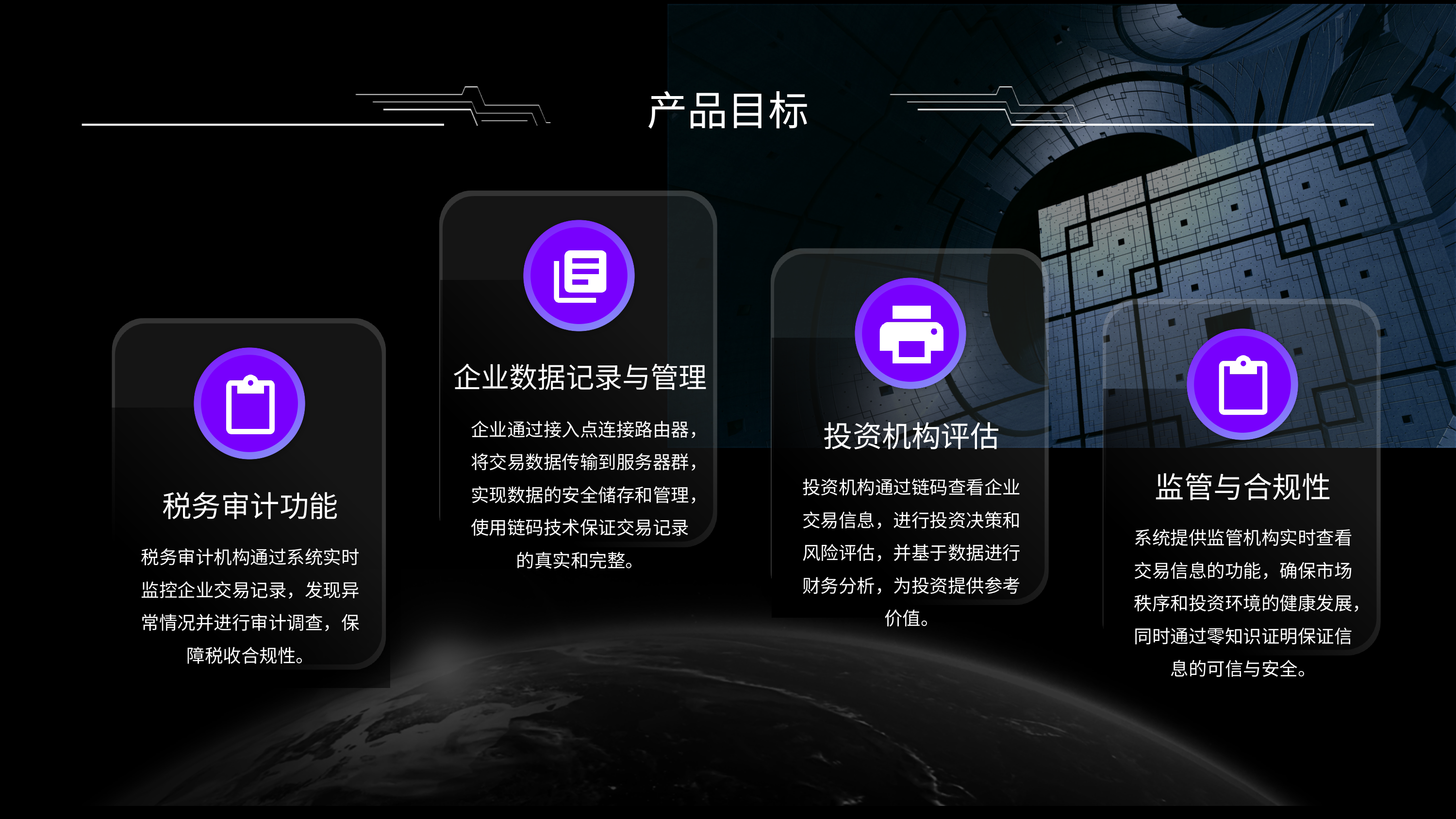

产品目标

企业数据记录与管理
企业通过接入点连接路由器，将交易数据传输到服务器群，实现数据的安全储存和管理，使用链码技术保证交易记录的真实和完整。

投资机构评估
投资机构通过链码查看企业交易信息，进行投资决策和风险评估，并基于数据进行财务分析，为投资提供参考价值。

监管与合规性
系统提供监管机构实时查看交易信息的功能，确保市场秩序和投资环境的健康发展，同时通过零知识证明保证信息的可信与安全。

税务审计功能
税务审计机构通过系统实时监控企业交易记录，发现异常情况并进行审计调查，保障税收合规性。